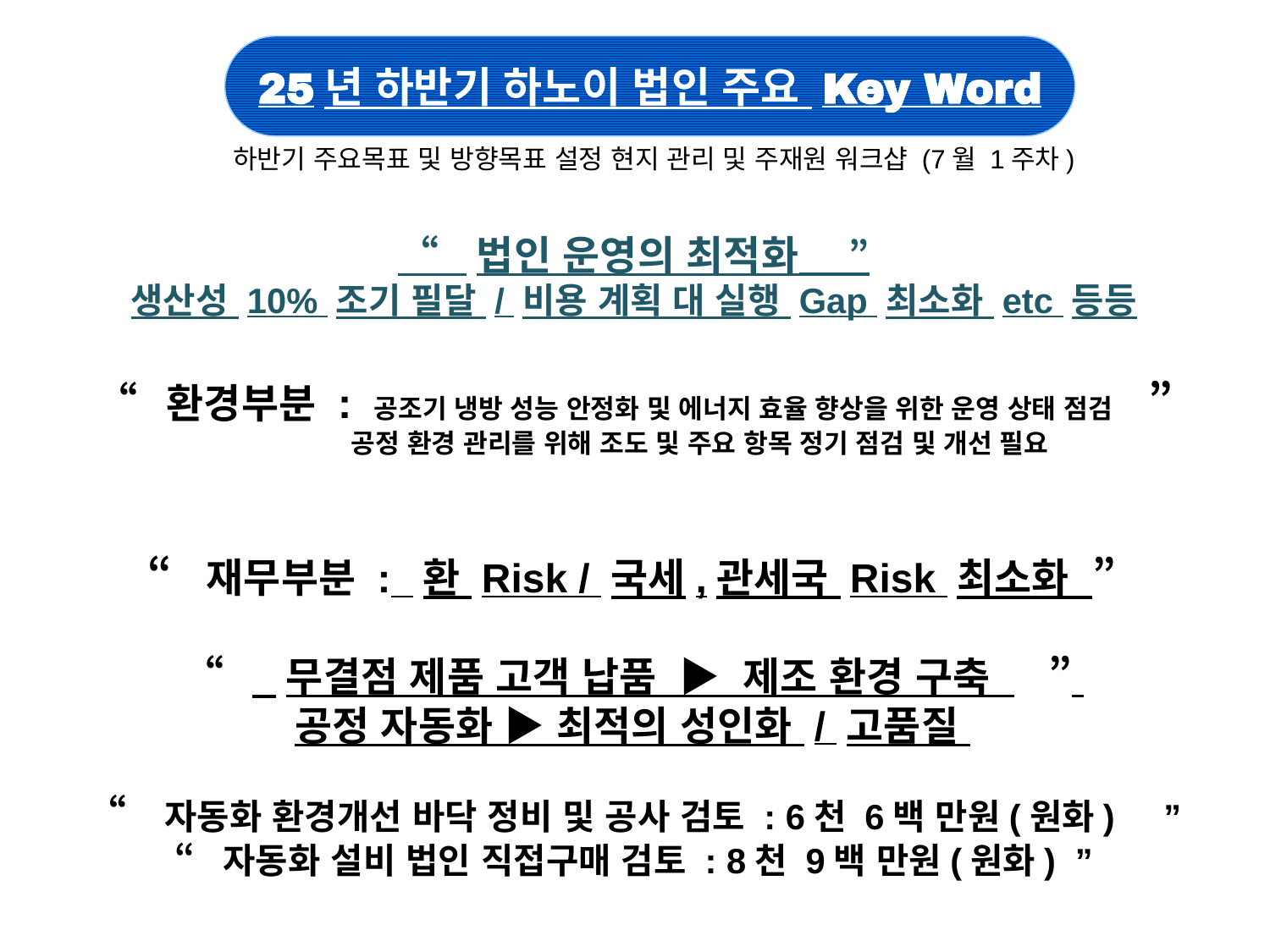

25년 하반기 하노이 법인 주요 Key Word
하반기 주요목표 및 방향목표 설정 현지 관리 및 주재원 워크샵 (7월 1주차)
“   법인 운영의 최적화     ”
생산성 10% 조기 필달 / 비용 계획 대 실행 Gap 최소화 etc 등등
“  환경부분 : 공조기 냉방 성능 안정화 및 에너지 효율 향상을 위한 운영 상태 점검   ”
                 공정 환경 관리를 위해 조도 및 주요 항목 정기 점검 및 개선 필요
“  재무부분 :  환 Risk / 국세,관세국 Risk 최소화  ”
“     무결점 제품 고객 납품  ▶  제조 환경 구축     ”
공정 자동화 ▶ 최적의 성인화 / 고품질
“   자동화 환경개선 바닥 정비 및 공사 검토 : 6천 6백 만원(원화)     ”
“  자동화 설비 법인 직접구매 검토 : 8천 9백 만원(원화)  ”